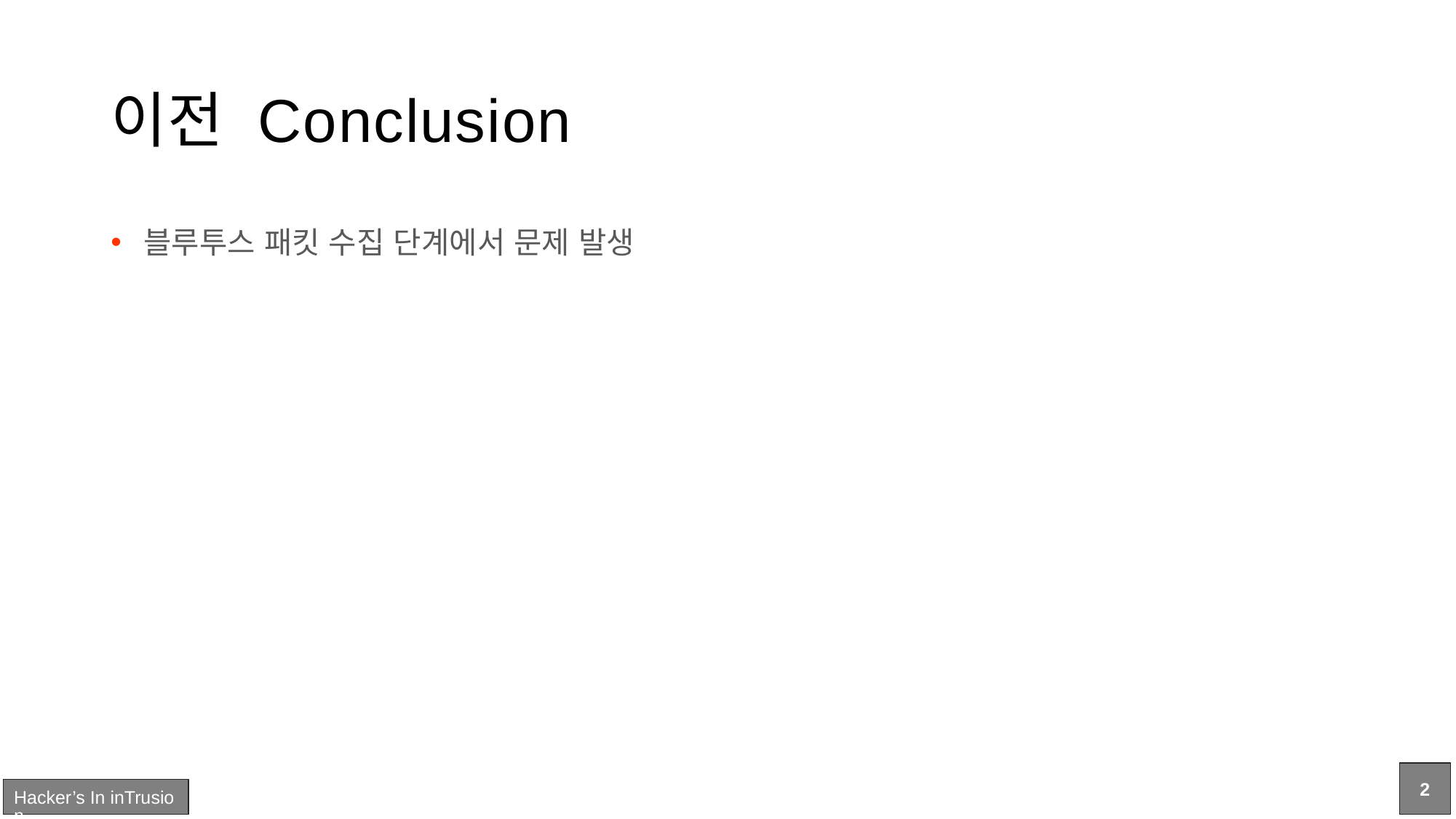

# 이전 Conclusion
블루투스 패킷 수집 단계에서 문제 발생
2
Hacker’s In inTrusion